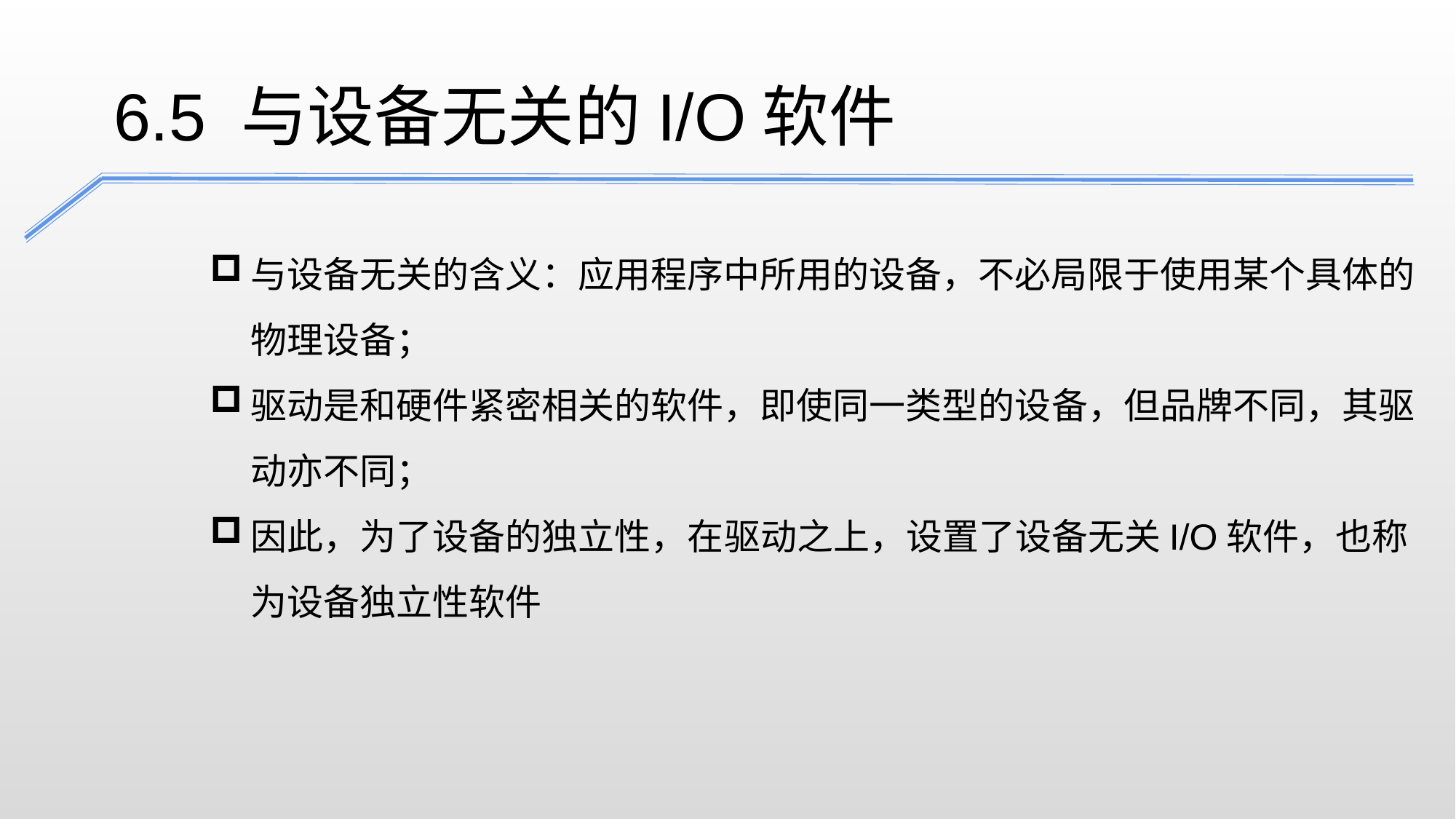

6.5 与设备无关的I/O软件
与设备无关的含义：应用程序中所用的设备，不必局限于使用某个具体的物理设备；
驱动是和硬件紧密相关的软件，即使同一类型的设备，但品牌不同，其驱动亦不同；
因此，为了设备的独立性，在驱动之上，设置了设备无关I/O软件，也称为设备独立性软件